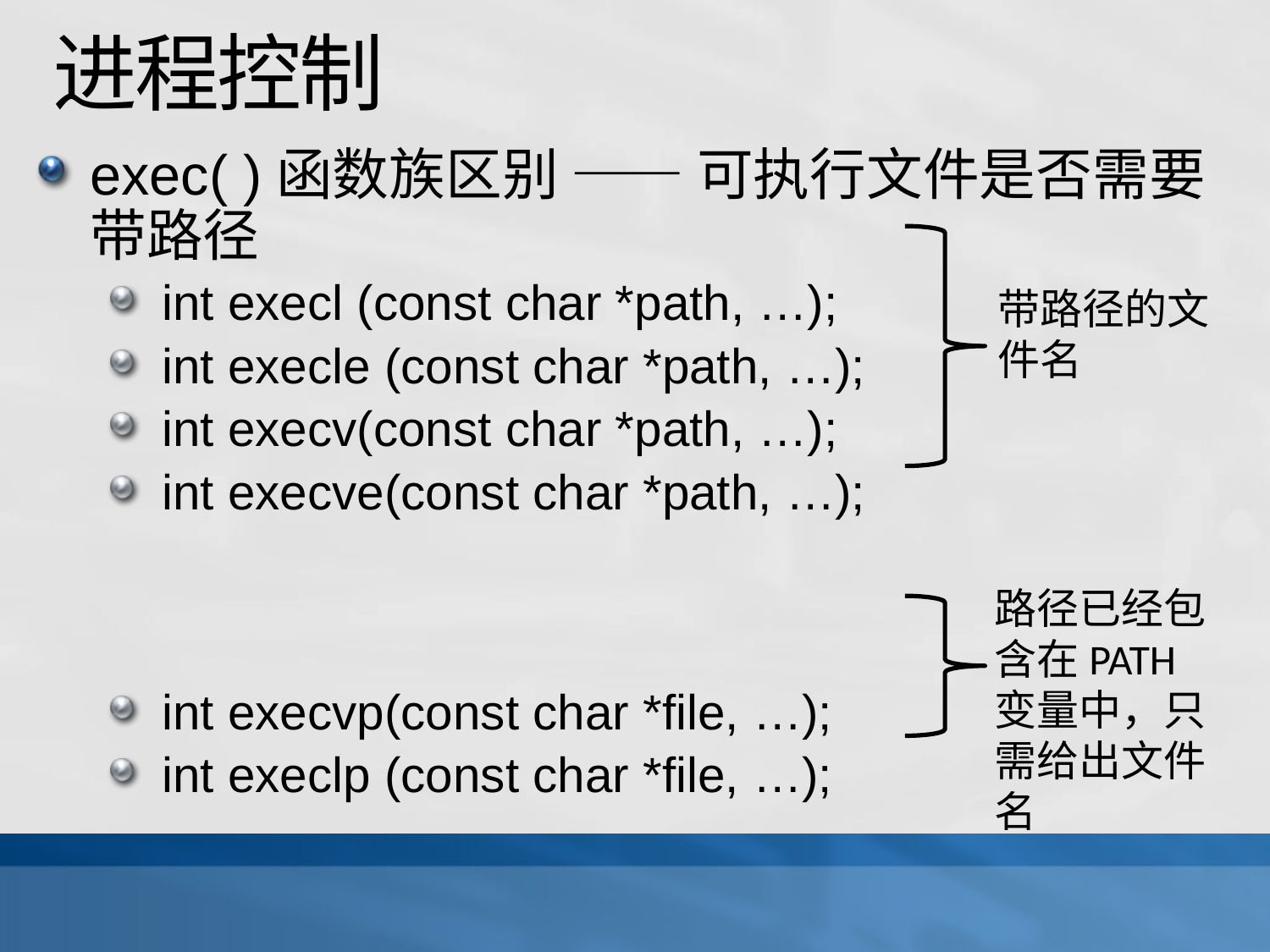

# 进程控制
exec( )函数族区别 —— 可执行文件是否需要带路径
int execl (const char *path, …);
int execle (const char *path, …);
int execv(const char *path, …);
int execve(const char *path, …);

int execvp(const char *file, …);
int execlp (const char *file, …);

带路径的文件名
路径已经包含在PATH变量中，只需给出文件名